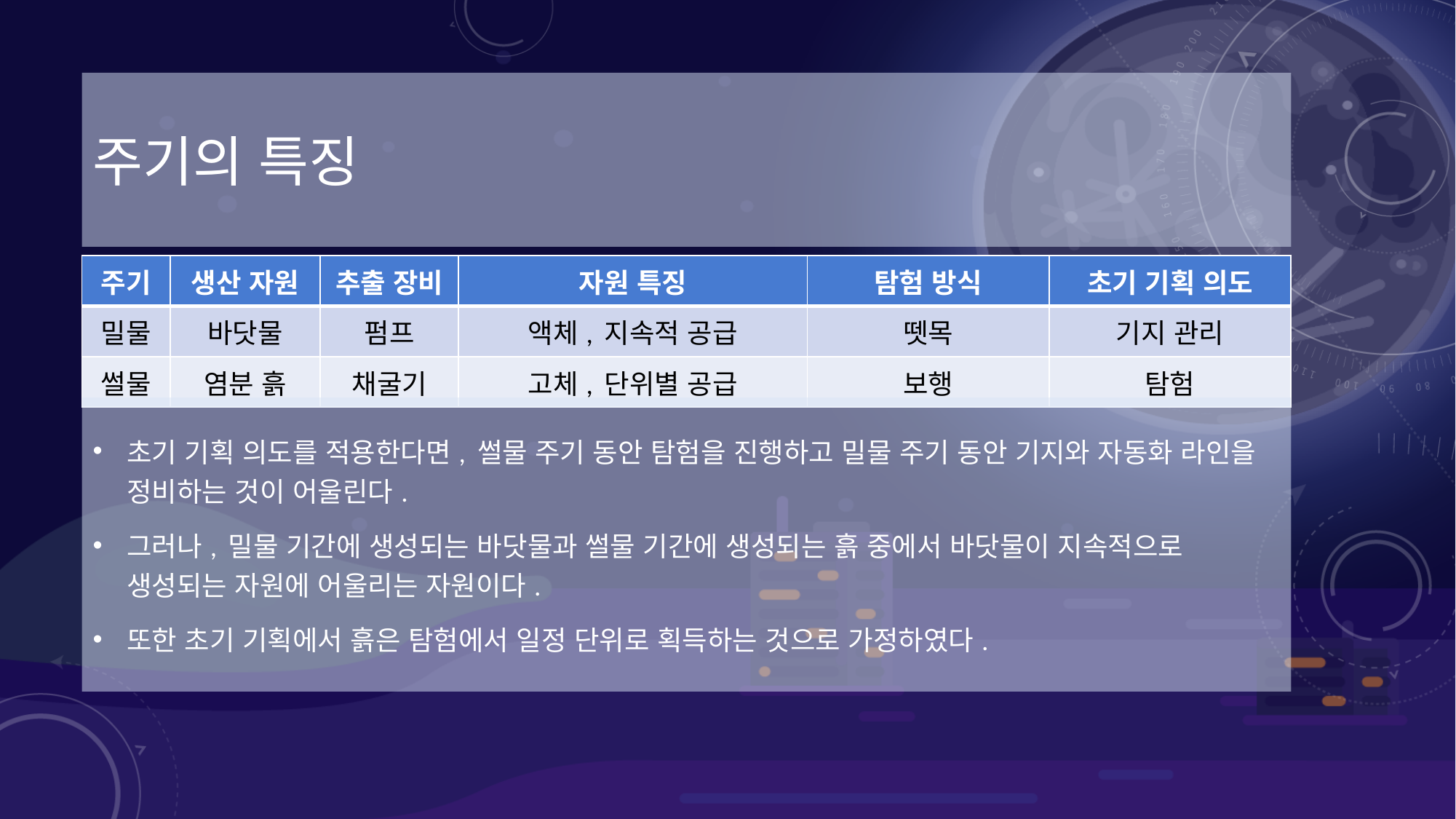

# 주기의 특징
| 주기 | 생산 자원 | 추출 장비 | 자원 특징 | 탐험 방식 | 초기 기획 의도 |
| --- | --- | --- | --- | --- | --- |
| 밀물 | 바닷물 | 펌프 | 액체, 지속적 공급 | 뗏목 | 기지 관리 |
| 썰물 | 염분 흙 | 채굴기 | 고체, 단위별 공급 | 보행 | 탐험 |
초기 기획 의도를 적용한다면, 썰물 주기 동안 탐험을 진행하고 밀물 주기 동안 기지와 자동화 라인을 정비하는 것이 어울린다.
그러나, 밀물 기간에 생성되는 바닷물과 썰물 기간에 생성되는 흙 중에서 바닷물이 지속적으로 생성되는 자원에 어울리는 자원이다.
또한 초기 기획에서 흙은 탐험에서 일정 단위로 획득하는 것으로 가정하였다.